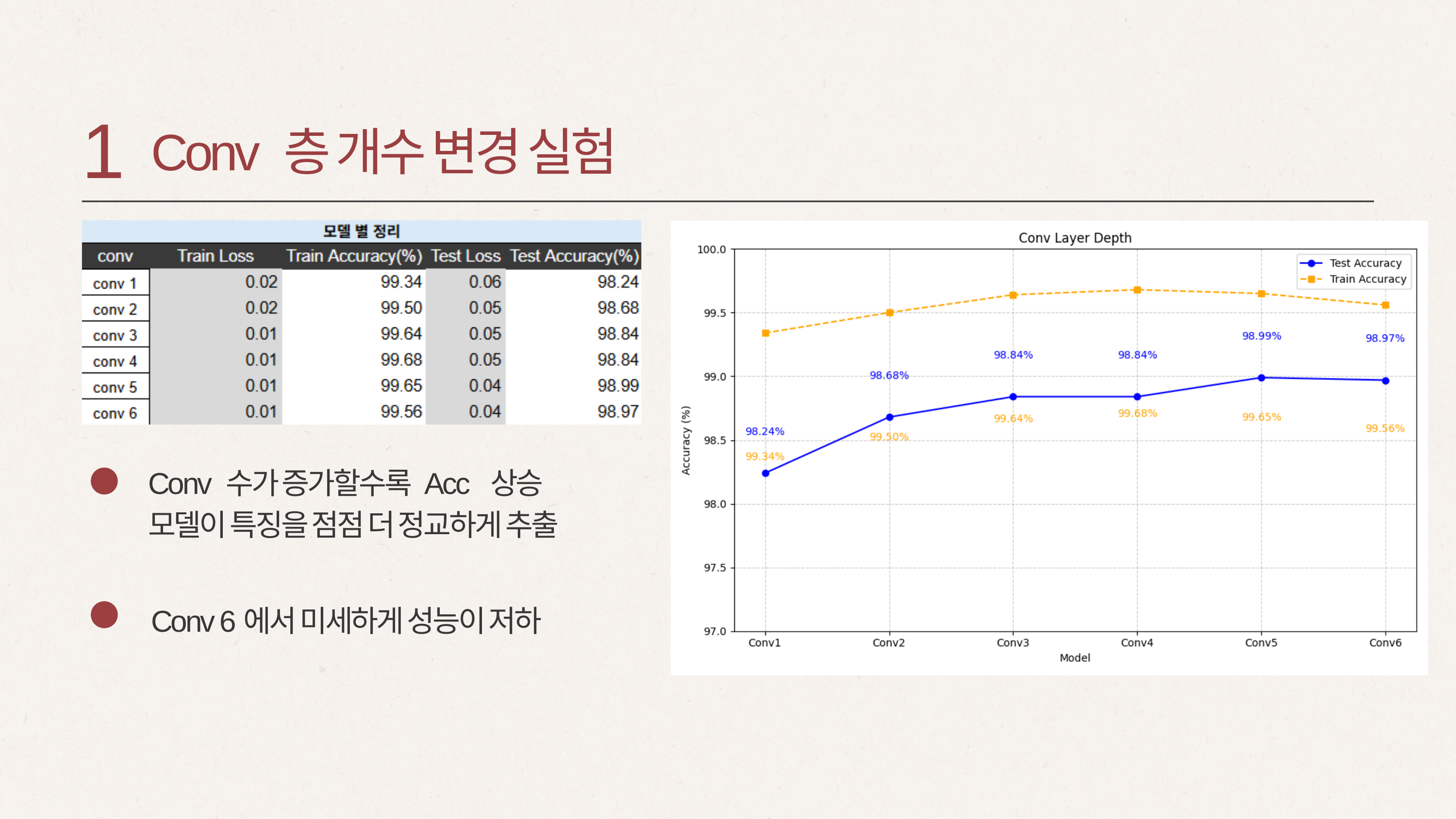

1
Conv 층 개수 변경 실험

Conv 수가 증가할수록 Acc  상승
모델이 특징을 점점 더 정교하게 추출

Conv 6에서 미세하게 성능이 저하